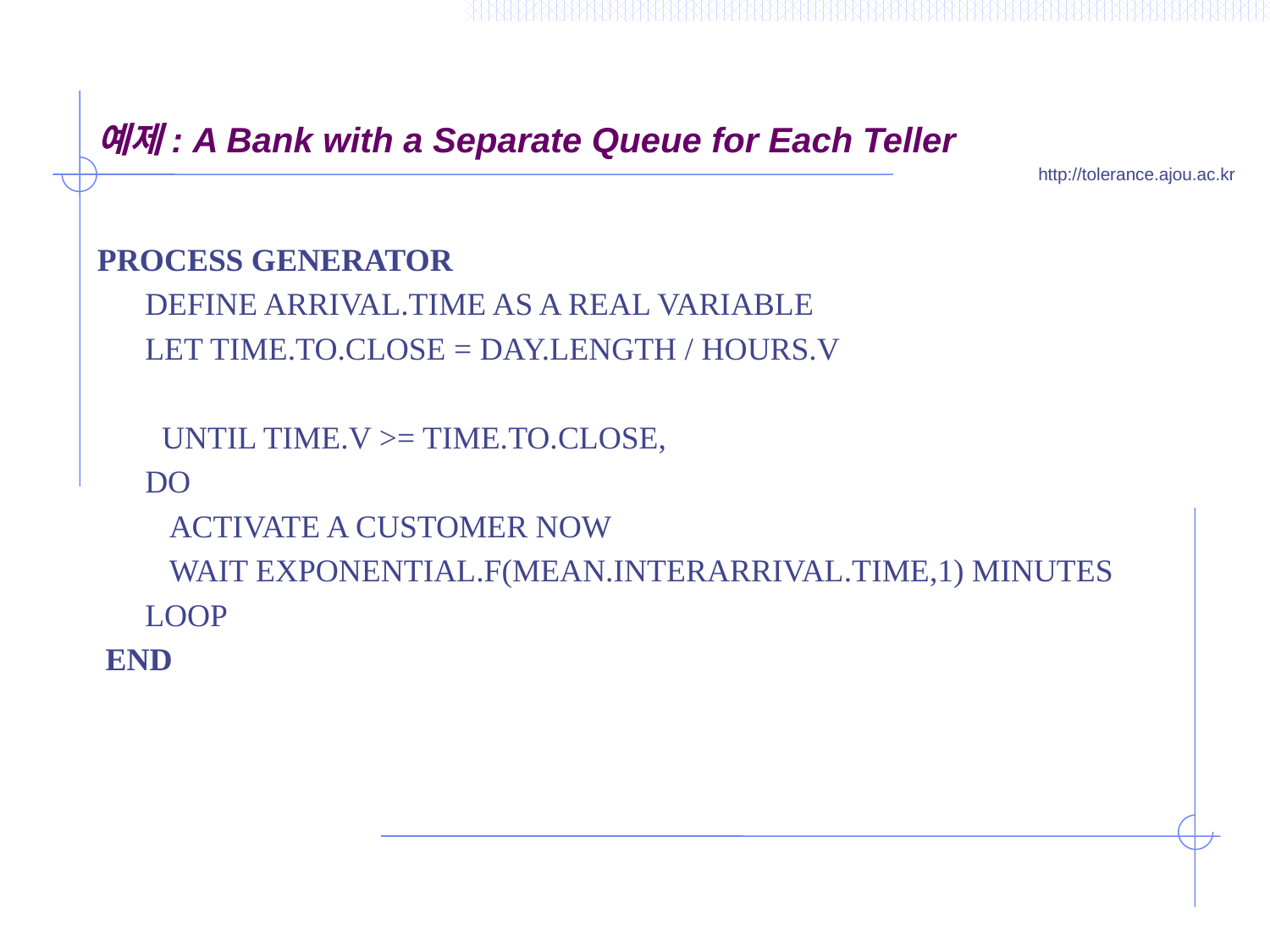

# 예제: A Bank with a Separate Queue for Each Teller
PROCESS GENERATOR
	DEFINE ARRIVAL.TIME AS A REAL VARIABLE
	LET TIME.TO.CLOSE = DAY.LENGTH / HOURS.V

        UNTIL TIME.V >= TIME.TO.CLOSE,
 	DO
	   ACTIVATE A CUSTOMER NOW
	   WAIT EXPONENTIAL.F(MEAN.INTERARRIVAL.TIME,1) MINUTES
	LOOP
 END